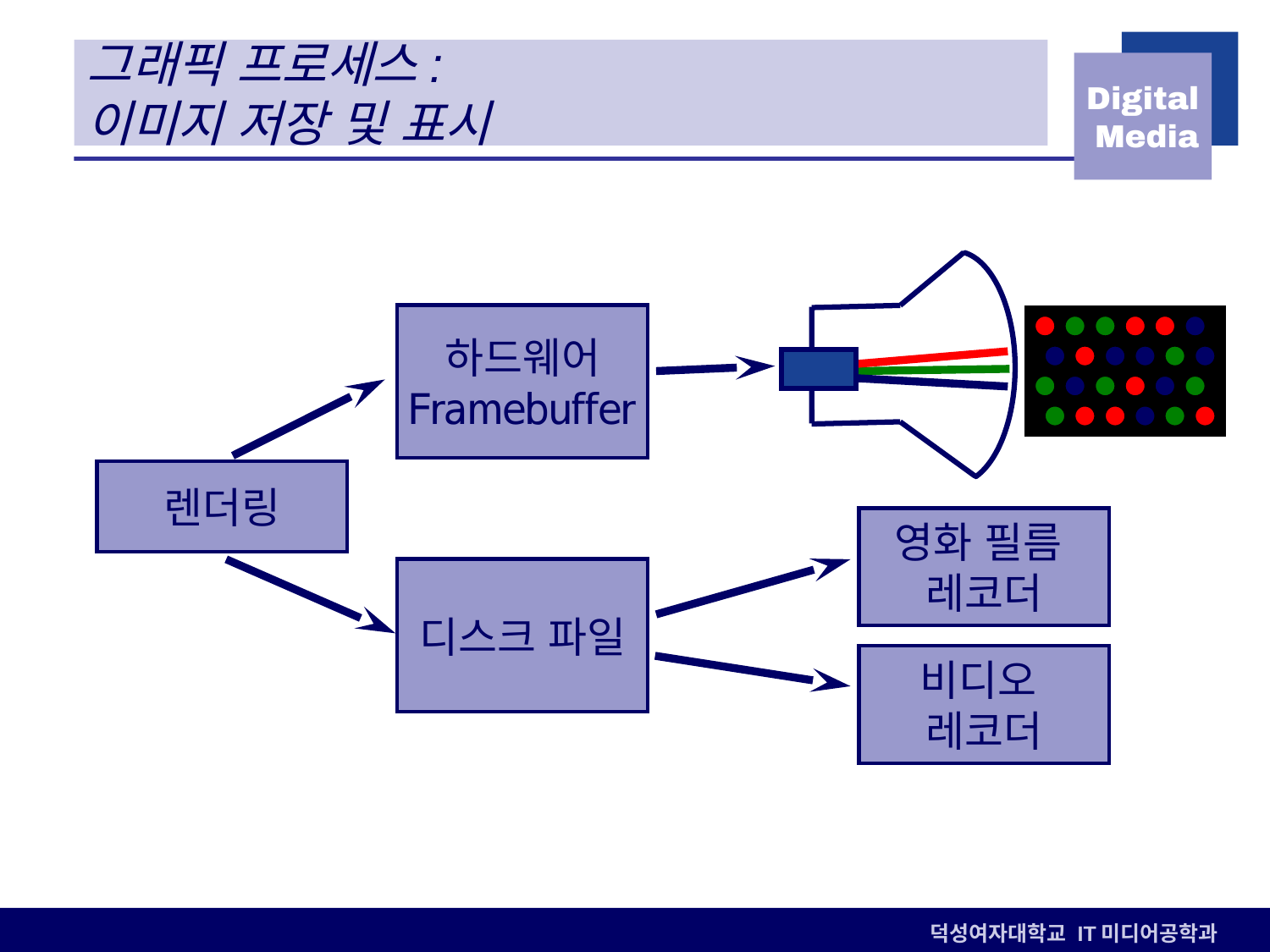

# 그래픽 프로세스: 이미지 저장 및 표시

하드웨어
Framebuffer

렌더링
영화 필름
레코더
디스크 파일

비디오
레코더